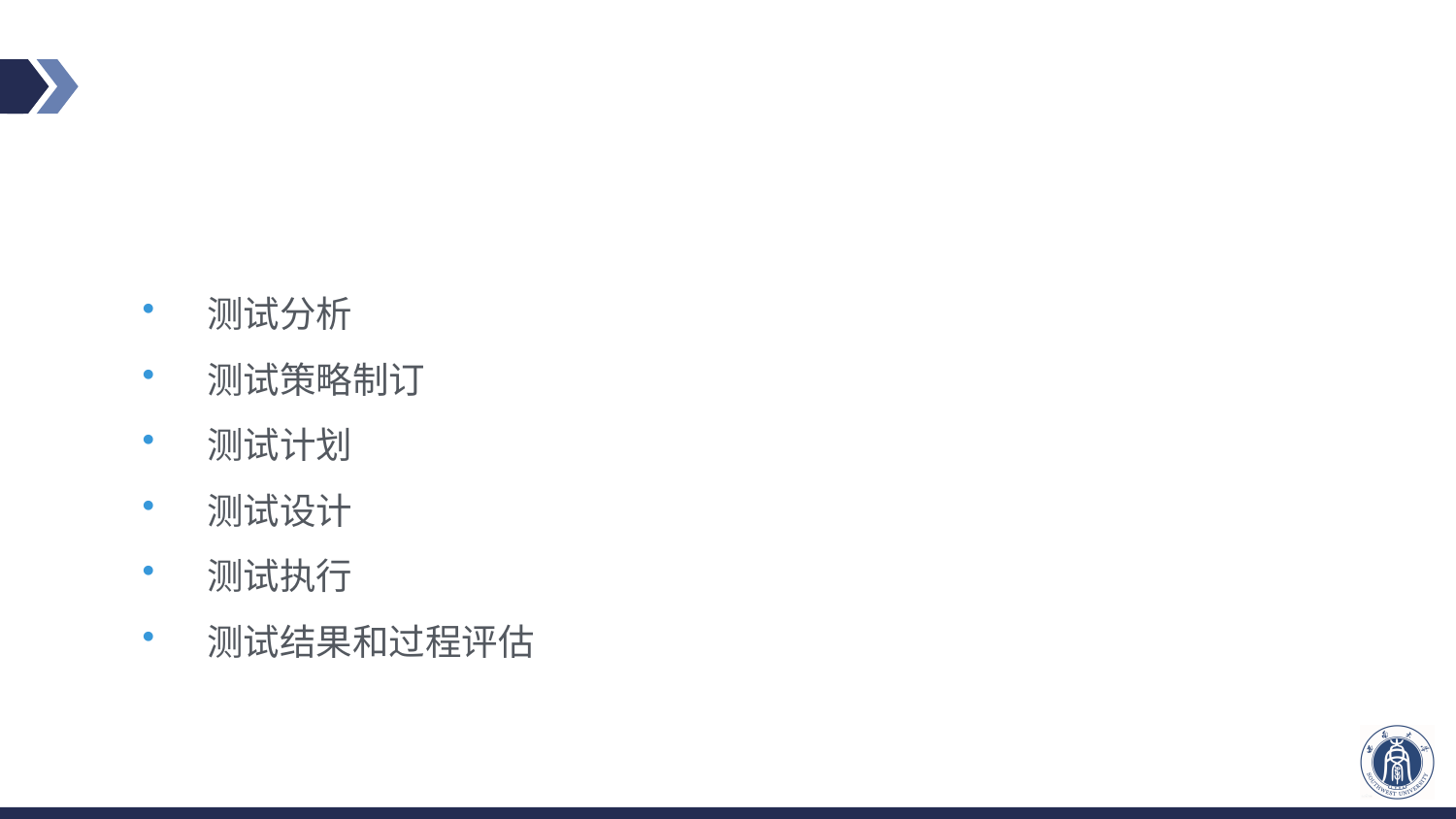

#
测试分析
测试策略制订
测试计划
测试设计
测试执行
测试结果和过程评估